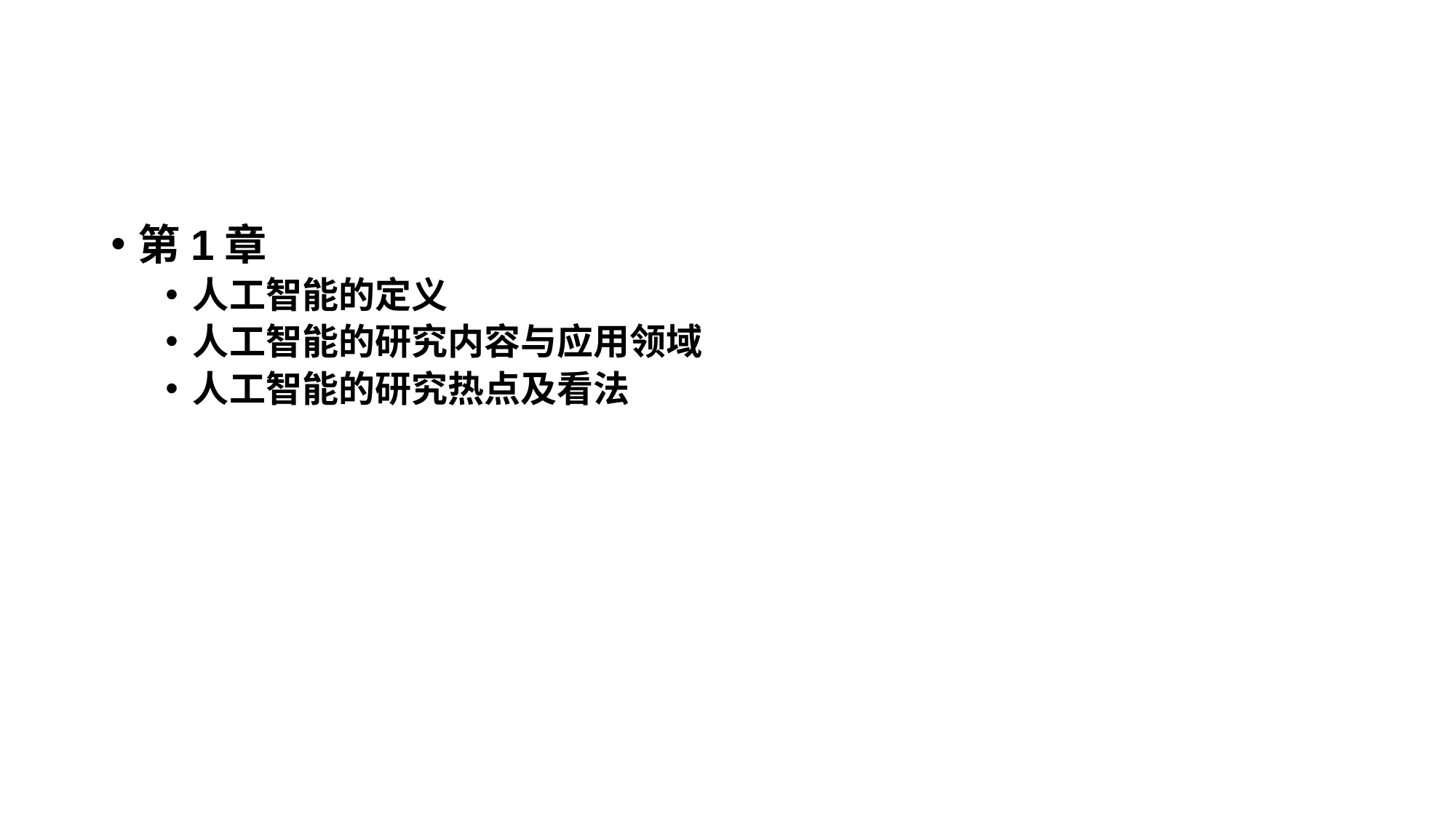

#
第1章
人工智能的定义
人工智能的研究内容与应用领域
人工智能的研究热点及看法